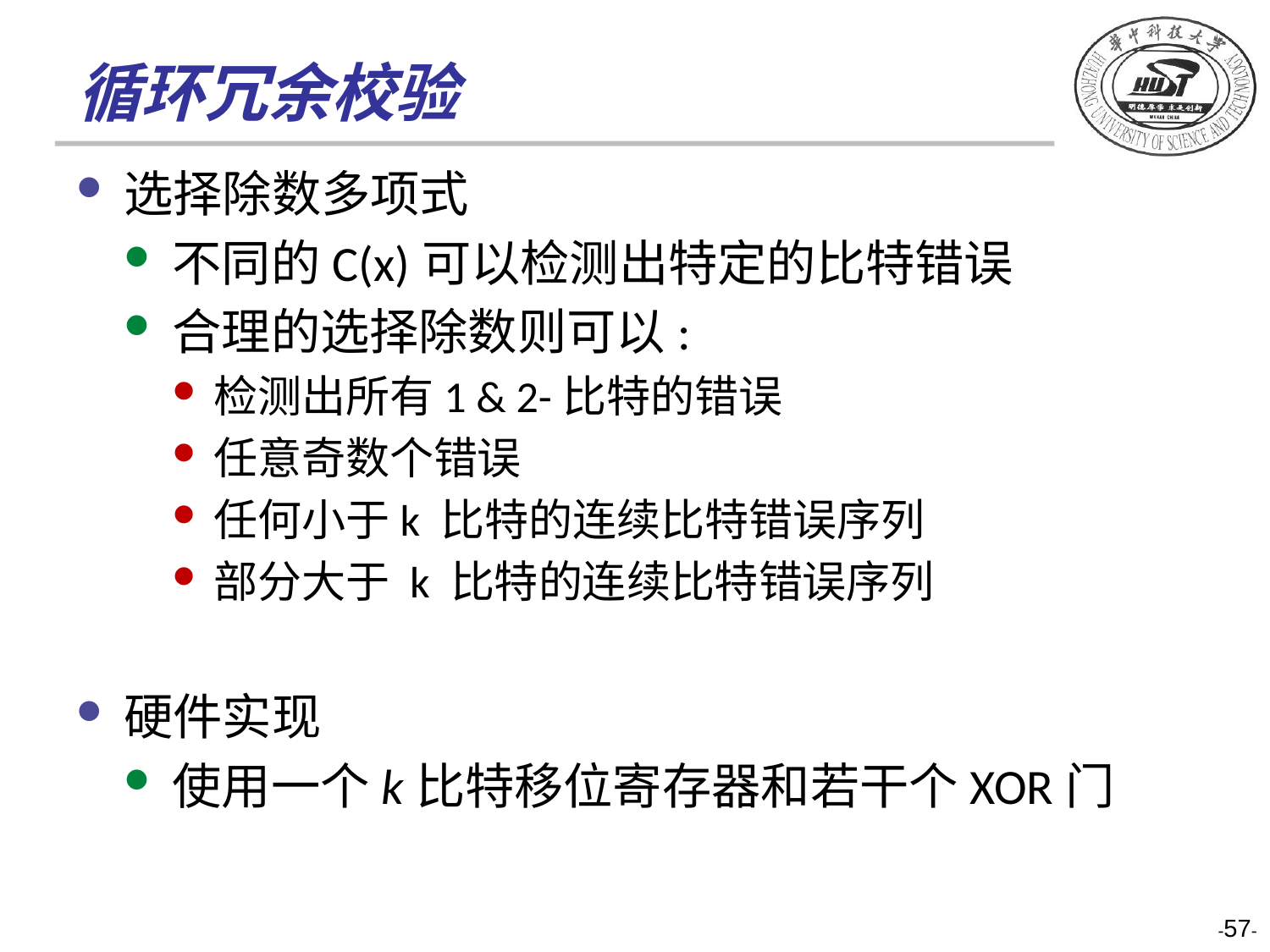

# 循环冗余校验
选择除数多项式
不同的C(x)可以检测出特定的比特错误
合理的选择除数则可以:
检测出所有1 & 2-比特的错误
任意奇数个错误
任何小于k 比特的连续比特错误序列
部分大于 k 比特的连续比特错误序列

硬件实现
使用一个k比特移位寄存器和若干个XOR门

-57-